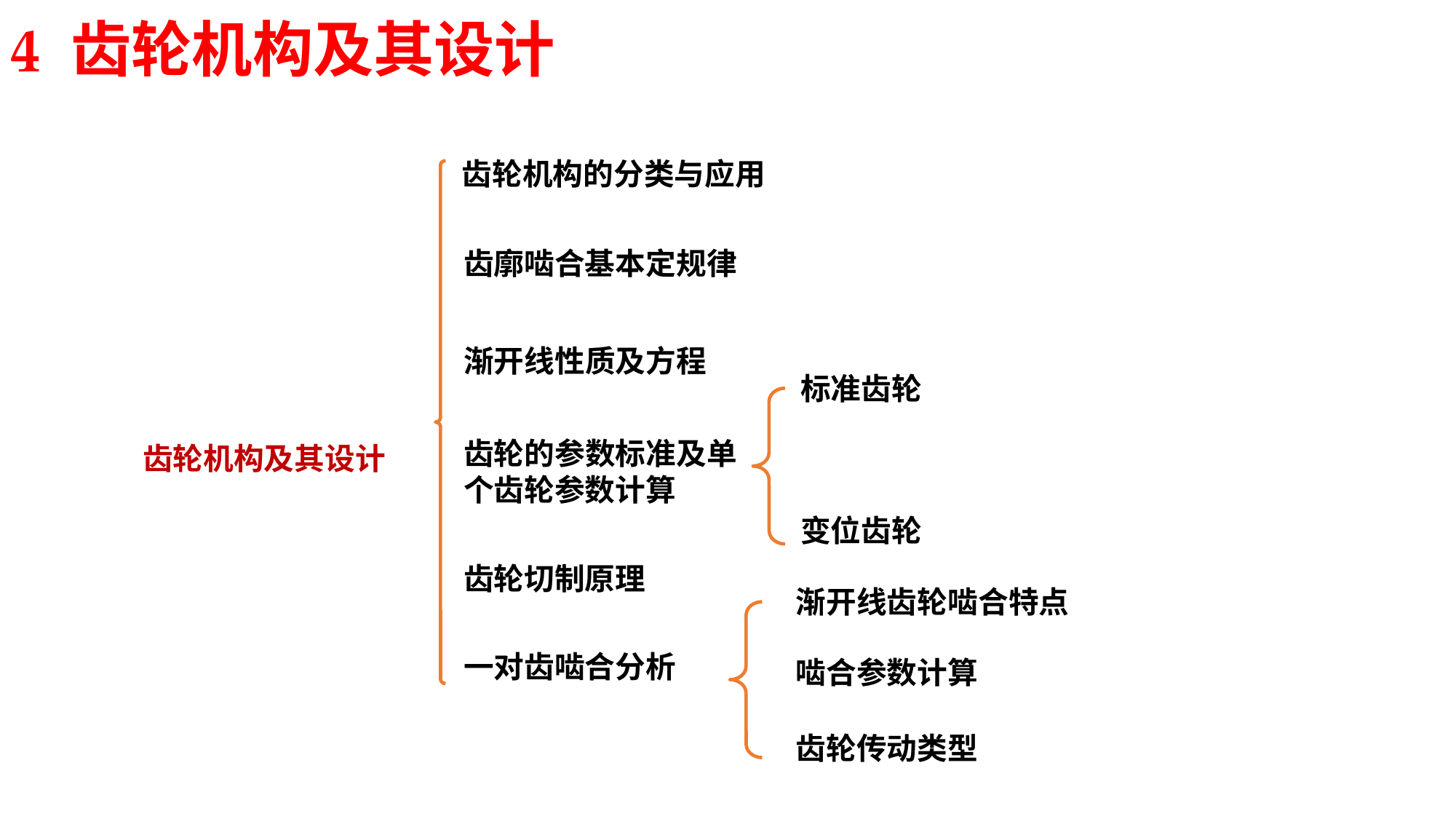

4 齿轮机构及其设计
齿轮机构的分类与应用

齿廓啮合基本定规律
渐开线性质及方程
标准齿轮

齿轮的参数标准及单个齿轮参数计算
齿轮机构及其设计
变位齿轮
齿轮切制原理
渐开线齿轮啮合特点

一对齿啮合分析
啮合参数计算
齿轮传动类型